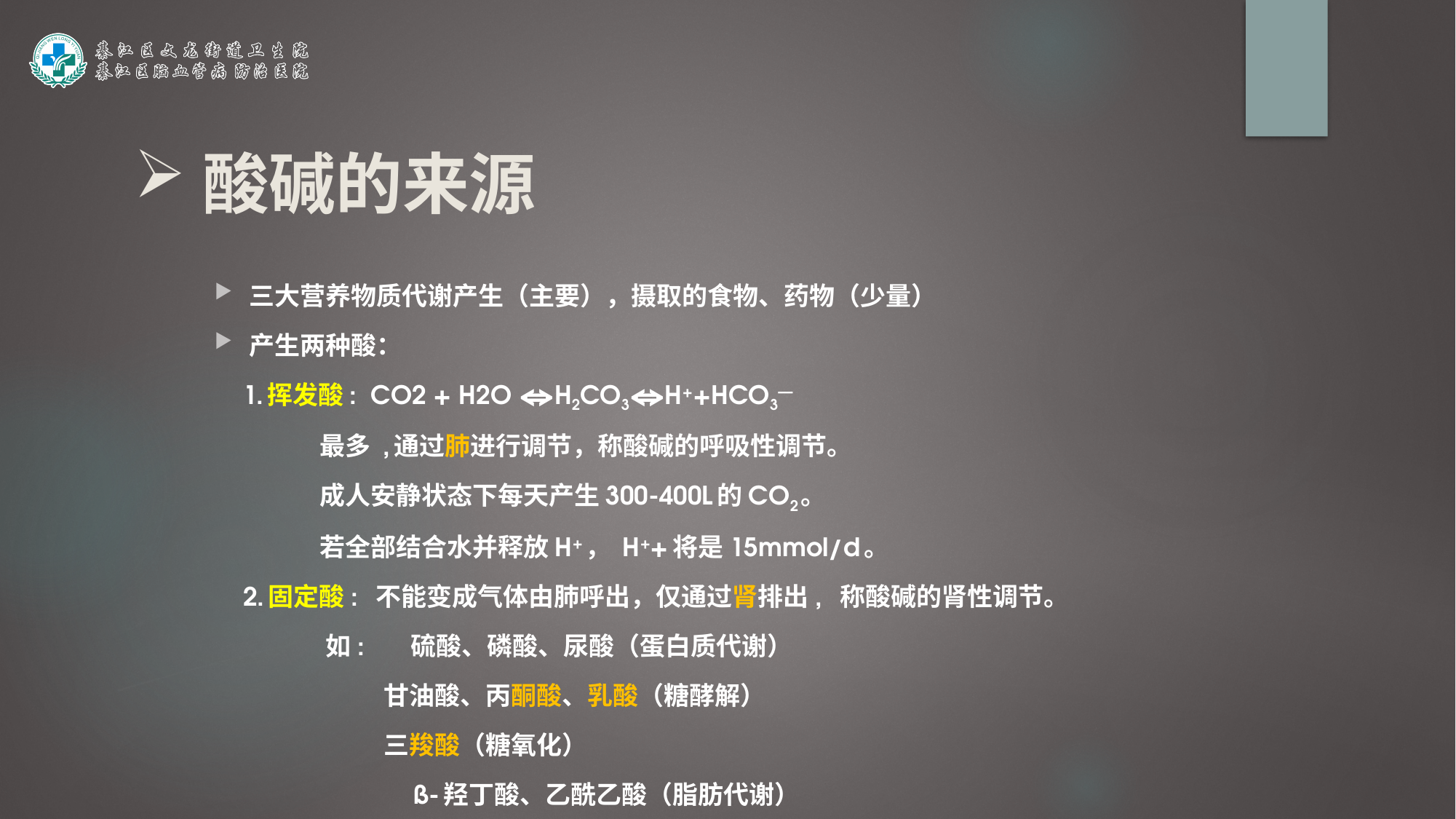

酸碱的来源
三大营养物质代谢产生（主要），摄取的食物、药物（少量）
产生两种酸：
    1.挥发酸:  CO2 + H2O ⇔H2CO3⇔H++HCO3—
                 最多 ,通过肺进行调节，称酸碱的呼吸性调节。
                 成人安静状态下每天产生300-400L的CO2。
                 若全部结合水并释放H+， H++将是15mmol/d。
    2.固定酸:  不能变成气体由肺呼出，仅通过肾排出,  称酸碱的肾性调节。
                  如:      硫酸、磷酸、尿酸（蛋白质代谢）
                            甘油酸、丙酮酸、乳酸（糖酵解）
                            三羧酸（糖氧化）
                            ß-羟丁酸、乙酰乙酸（脂肪代谢）